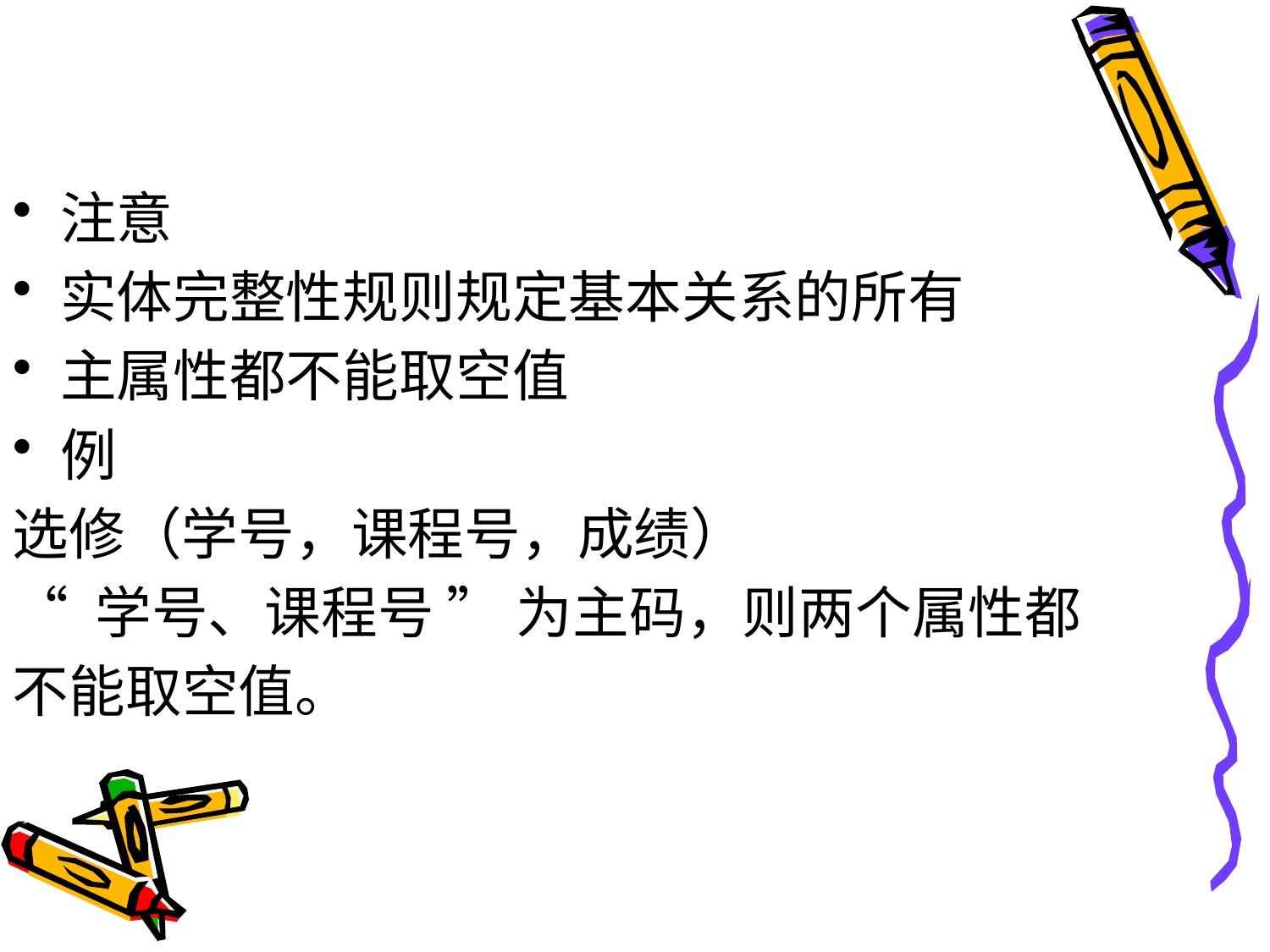

#
注意
实体完整性规则规定基本关系的所有
主属性都不能取空值
例
选修（学号，课程号，成绩）
“ 学号、课程号 ” 为主码，则两个属性都
不能取空值。